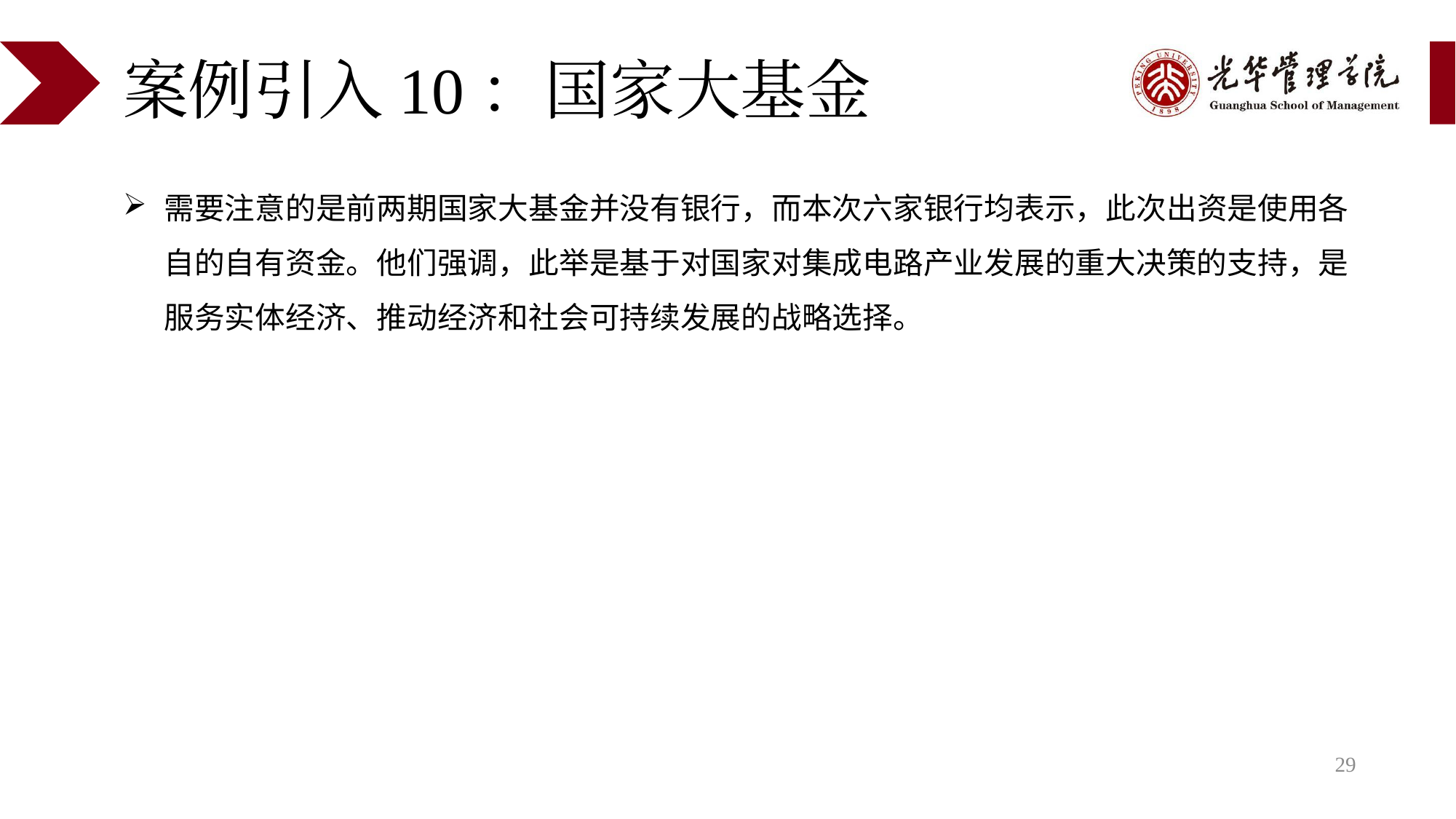

# 案例引入10：国家大基金
需要注意的是前两期国家大基金并没有银行，而本次六家银行均表示，此次出资是使用各自的自有资金。他们强调，此举是基于对国家对集成电路产业发展的重大决策的支持，是服务实体经济、推动经济和社会可持续发展的战略选择。

29